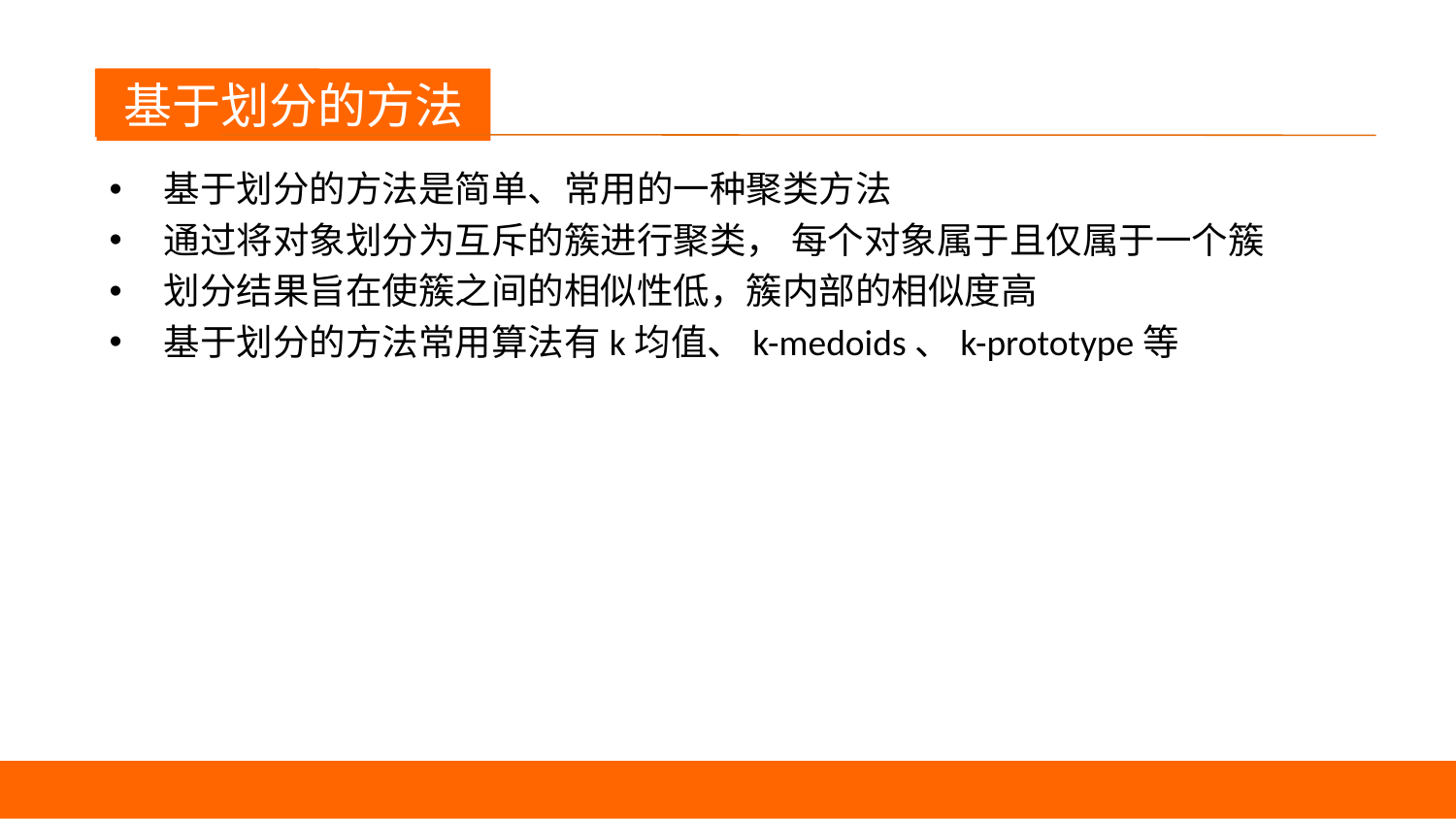

基于划分的方法
基于划分的方法是简单、常用的一种聚类方法
通过将对象划分为互斥的簇进行聚类， 每个对象属于且仅属于一个簇
划分结果旨在使簇之间的相似性低，簇内部的相似度高
基于划分的方法常用算法有k均值、k-medoids、k-prototype等